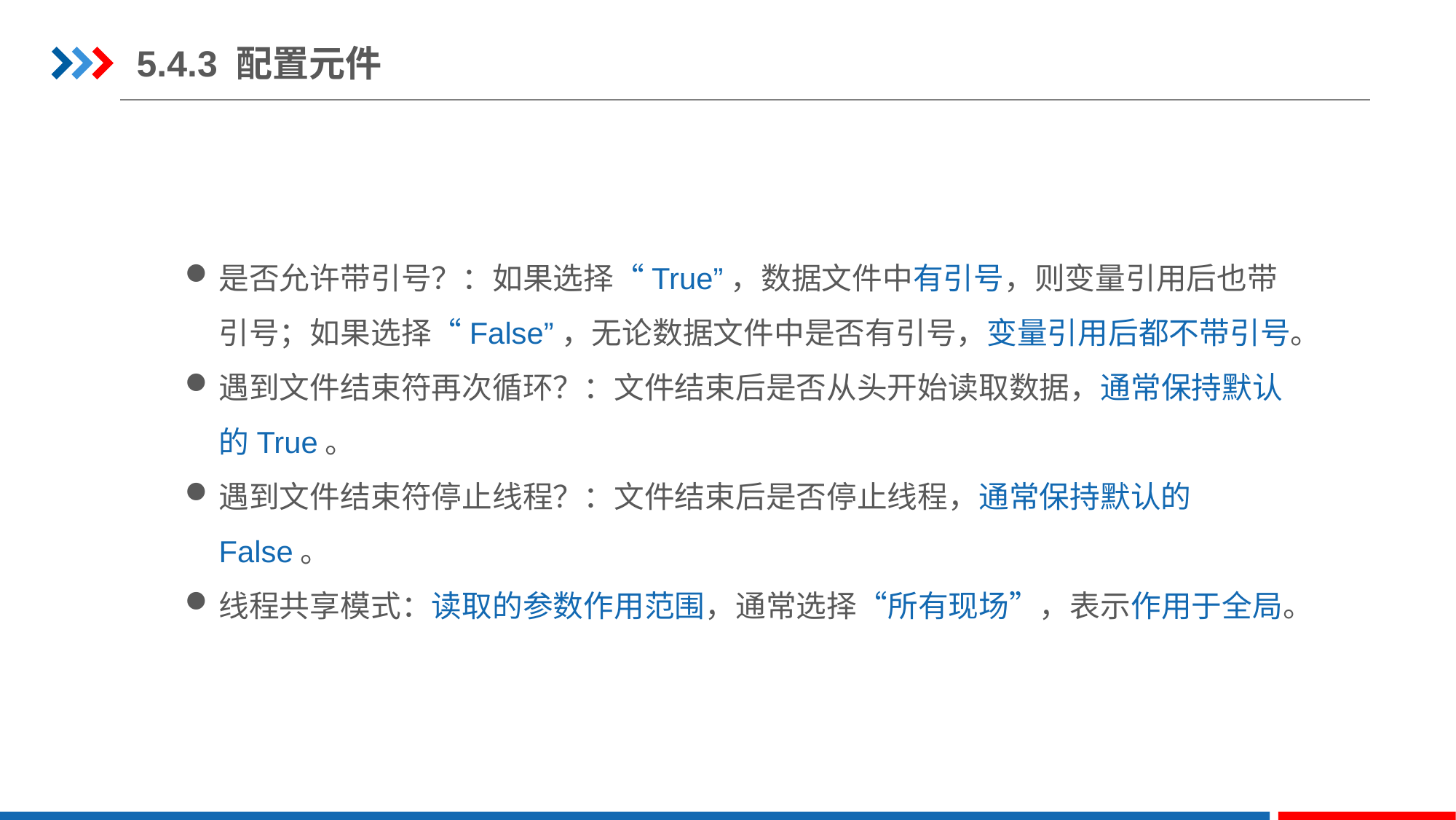

5.4.3 配置元件
是否允许带引号？：如果选择“True”，数据文件中有引号，则变量引用后也带引号；如果选择“False”，无论数据文件中是否有引号，变量引用后都不带引号。
遇到文件结束符再次循环？：文件结束后是否从头开始读取数据，通常保持默认的True。
遇到文件结束符停止线程？：文件结束后是否停止线程，通常保持默认的False。
线程共享模式：读取的参数作用范围，通常选择“所有现场”，表示作用于全局。